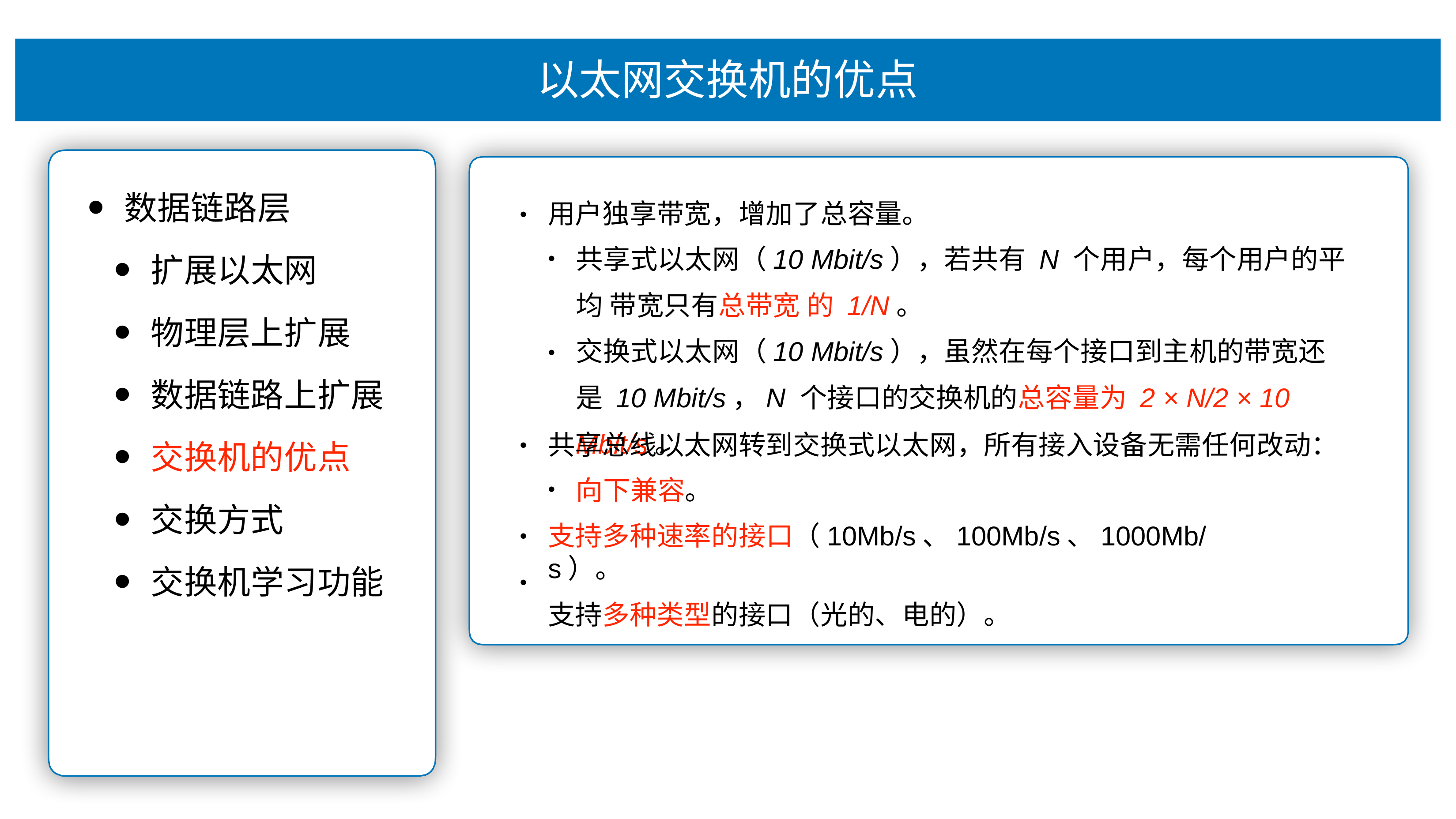

# 以太⽹交换机的优点

数据链路层
扩展以太⽹
物理层上扩展
数据链路上扩展
交换机的优点
交换⽅式
交换机学习功能
⽤户独享带宽，增加了总容量。
•
共享式以太⽹（10 Mbit/s），若共有 N 个⽤户，每个⽤户的平均 带宽只有总带宽 的 1/N。
交换式以太⽹（10 Mbit/s），虽然在每个接⼝到主机的带宽还是 10 Mbit/s，N 个接⼝的交换机的总容量为 2 × N/2 × 10 Mbit/s。
•
共享总线以太⽹转到交换式以太⽹，所有接⼊设备⽆需任何改动：
•
向下兼容。
⽀持多种速率的接⼝（10Mb/s、100Mb/s、1000Mb/s）。
⽀持多种类型的接⼝（光的、电的）。
•
•